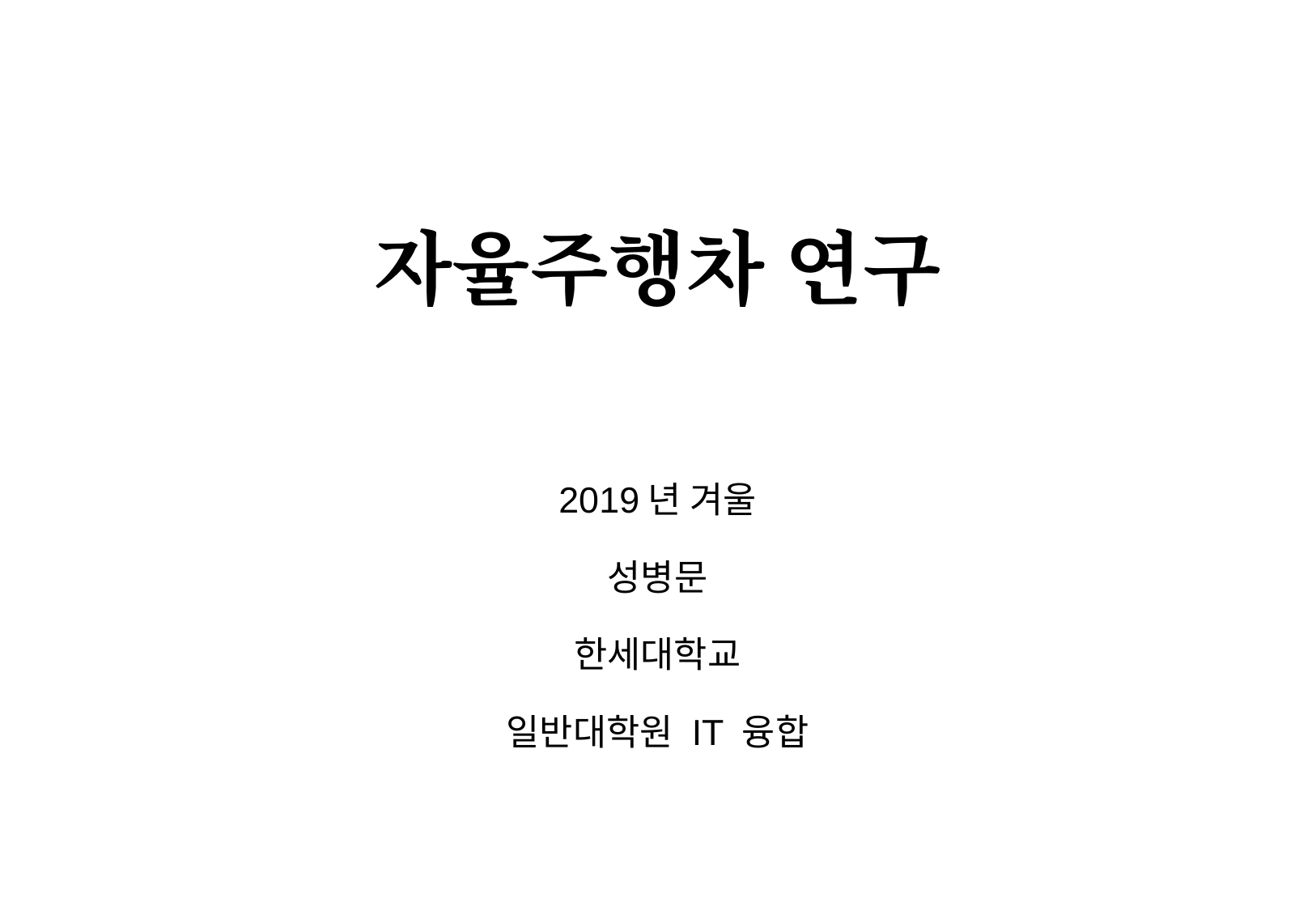

# 자율주행차 연구
2019년 겨울
성병문
한세대학교
일반대학원 IT 융합